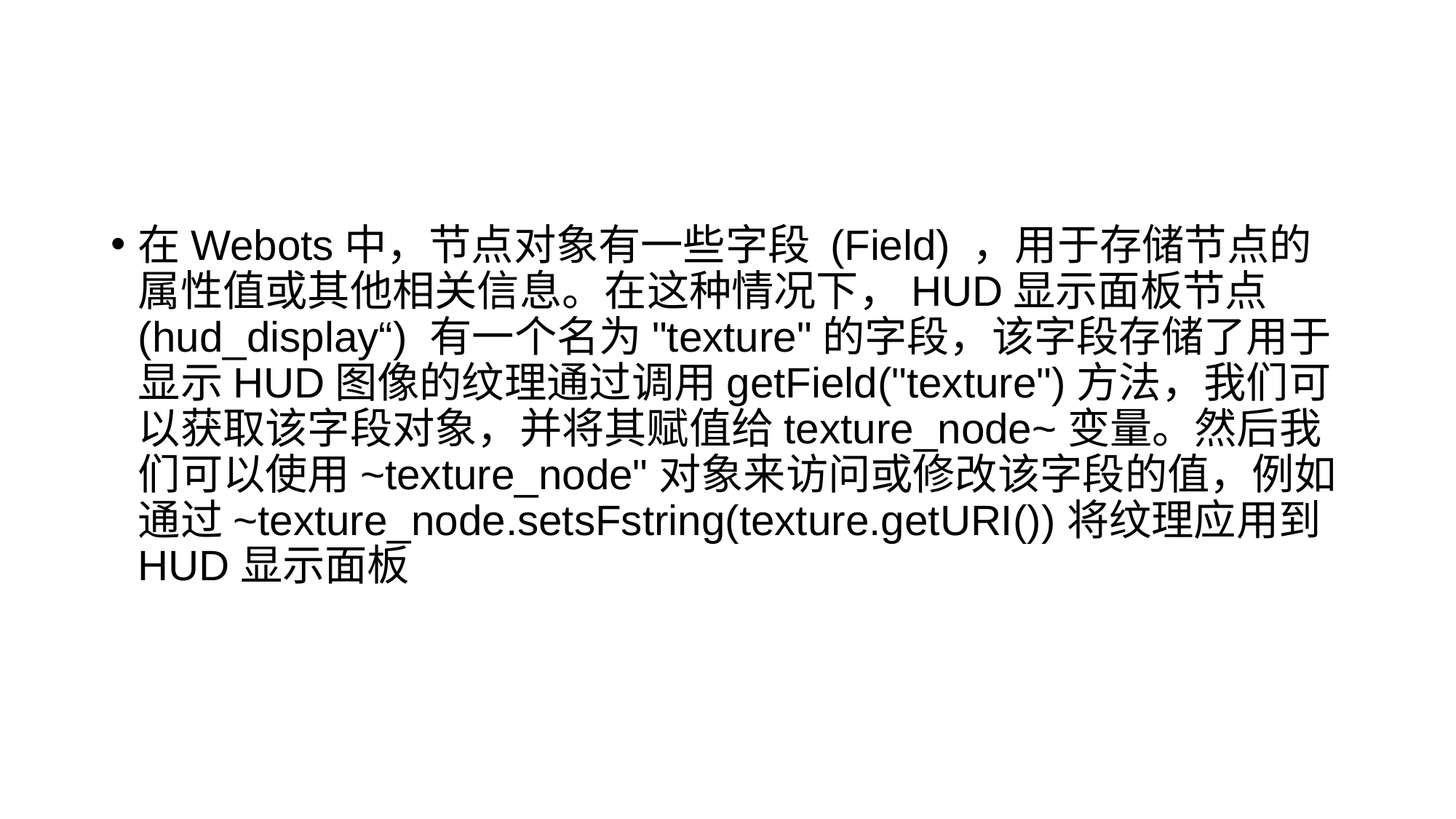

#
在Webots中，节点对象有一些字段 (Field) ，用于存储节点的属性值或其他相关信息。在这种情况下，HUD显示面板节点 (hud_display“) 有一个名为"texture"的字段，该字段存储了用于显示HUD图像的纹理通过调用getField("texture")方法，我们可以获取该字段对象，并将其赋值给texture_node~变量。然后我们可以使用~texture_node"对象来访问或修改该字段的值，例如通过~texture_node.setsFstring(texture.getURI())将纹理应用到HUD显示面板